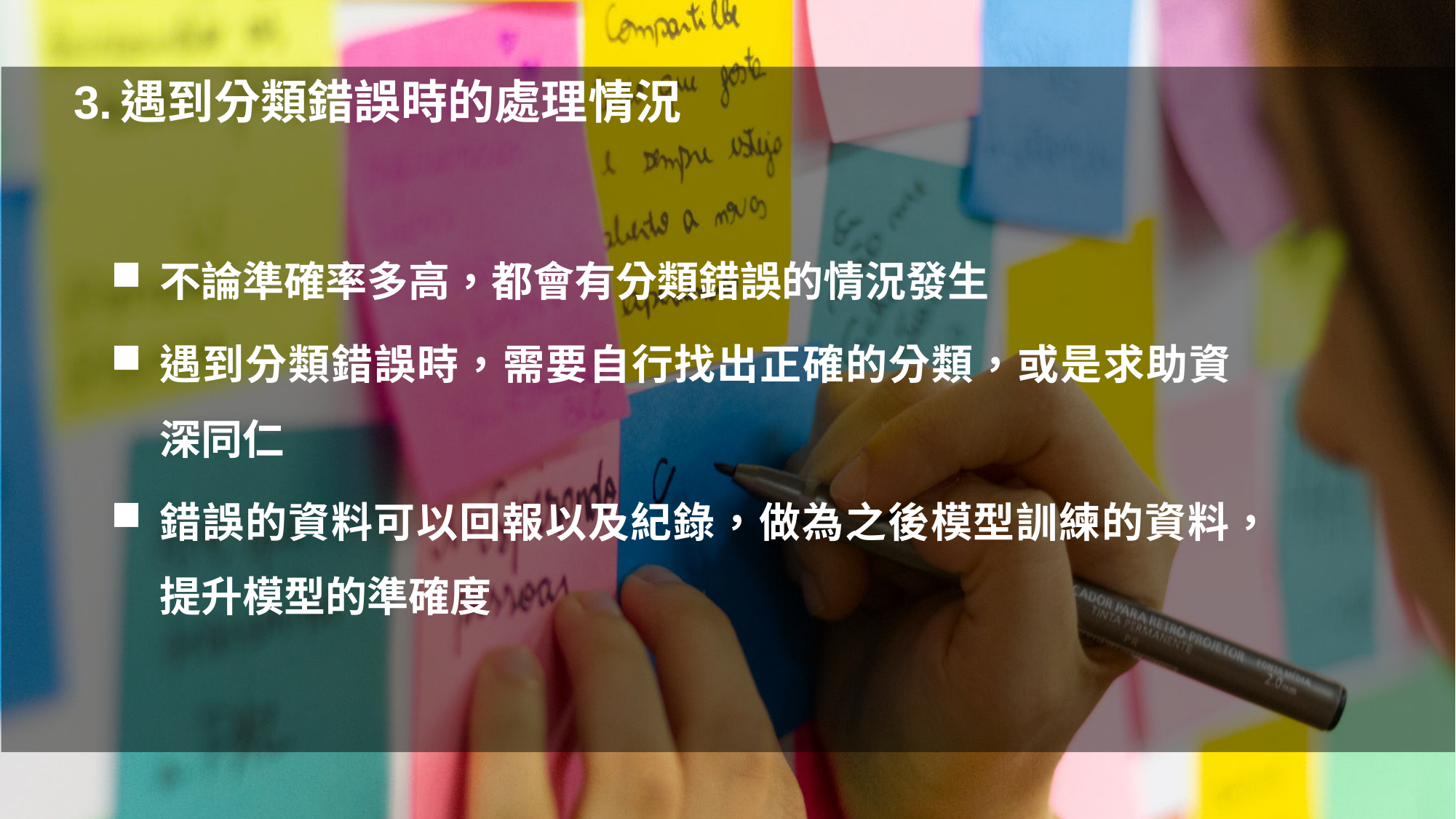

# 3.遇到分類錯誤時的處理情況
不論準確率多高，都會有分類錯誤的情況發生
遇到分類錯誤時，需要自行找出正確的分類，或是求助資深同仁
錯誤的資料可以回報以及紀錄，做為之後模型訓練的資料，提升模型的準確度
47